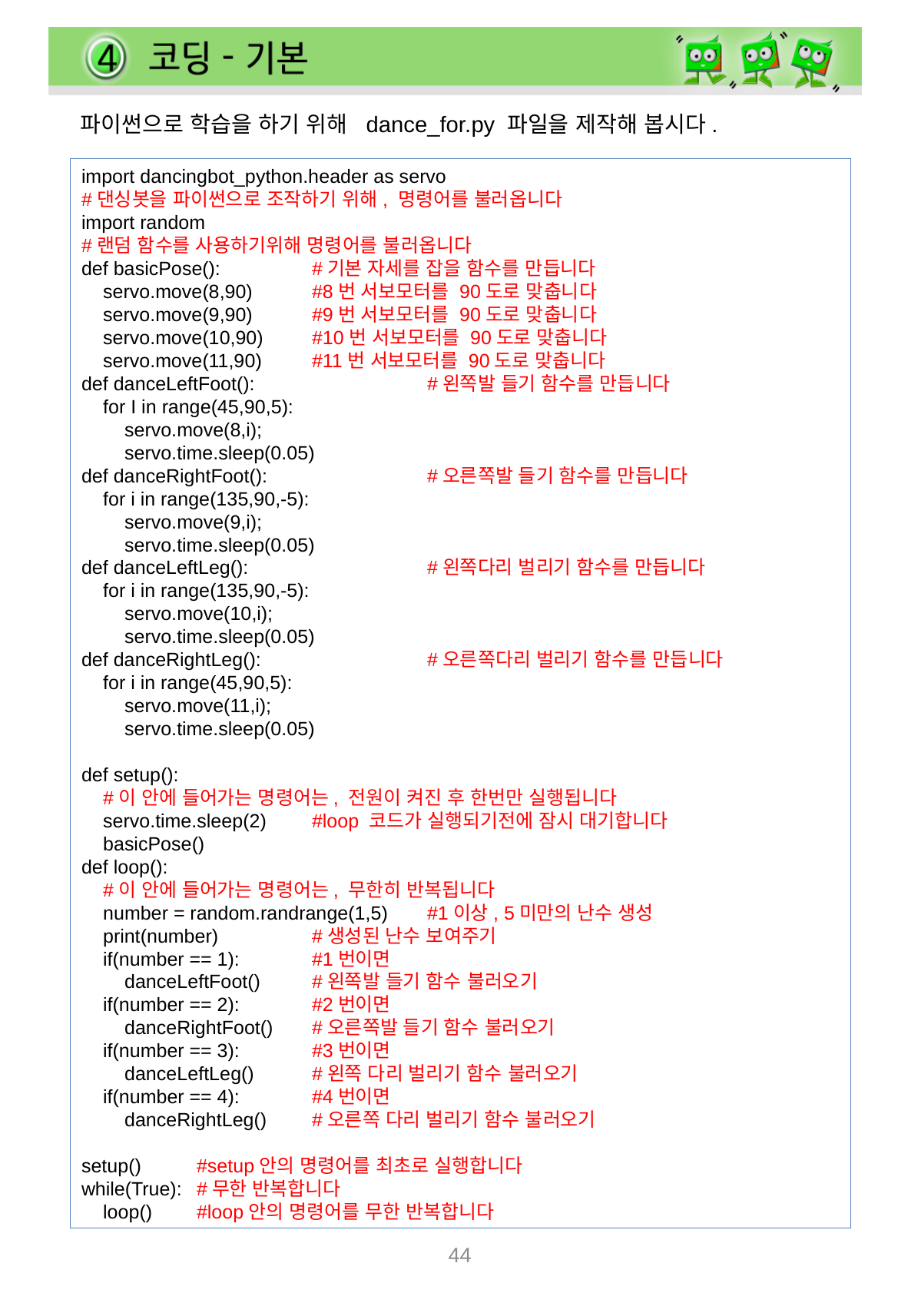

파이썬으로 학습을 하기 위해  dance_for.py 파일을 제작해 봅시다.

import dancingbot_python.header as servo
#댄싱봇을 파이썬으로 조작하기 위해, 명령어를 불러옵니다
import random
#랜덤 함수를 사용하기위해 명령어를 불러옵니다
def basicPose():	#기본 자세를 잡을 함수를 만듭니다
    servo.move(8,90)	#8번 서보모터를 90도로 맞춥니다
    servo.move(9,90)	#9번 서보모터를 90도로 맞춥니다
    servo.move(10,90)	#10번 서보모터를 90도로 맞춥니다
    servo.move(11,90)	#11번 서보모터를 90도로 맞춥니다
def danceLeftFoot():		#왼쪽발 들기 함수를 만듭니다
    for I in range(45,90,5):
        servo.move(8,i);
        servo.time.sleep(0.05)
def danceRightFoot():		#오른쪽발 들기 함수를 만듭니다
    for i in range(135,90,-5):
        servo.move(9,i);
        servo.time.sleep(0.05)
def danceLeftLeg():		#왼쪽다리 벌리기 함수를 만듭니다
    for i in range(135,90,-5):
        servo.move(10,i);
        servo.time.sleep(0.05)
def danceRightLeg():		#오른쪽다리 벌리기 함수를 만듭니다
    for i in range(45,90,5):
        servo.move(11,i);
        servo.time.sleep(0.05)

def setup():
    #이 안에 들어가는 명령어는, 전원이 켜진 후 한번만 실행됩니다
    servo.time.sleep(2)	#loop 코드가 실행되기전에 잠시 대기합니다
    basicPose()
def loop():
    #이 안에 들어가는 명령어는, 무한히 반복됩니다
    number = random.randrange(1,5)	#1이상, 5미만의 난수 생성
    print(number)	#생성된 난수 보여주기
    if(number == 1):	#1번이면
        danceLeftFoot()	#왼쪽발 들기 함수 불러오기
    if(number == 2):	#2번이면
        danceRightFoot()	#오른쪽발 들기 함수 불러오기
    if(number == 3):	#3번이면
        danceLeftLeg()	#왼쪽 다리 벌리기 함수 불러오기
    if(number == 4):	#4번이면
        danceRightLeg()	#오른쪽 다리 벌리기 함수 불러오기

setup()	#setup안의 명령어를 최초로 실행합니다
while(True):	#무한 반복합니다
    loop()	#loop안의 명령어를 무한 반복합니다
44